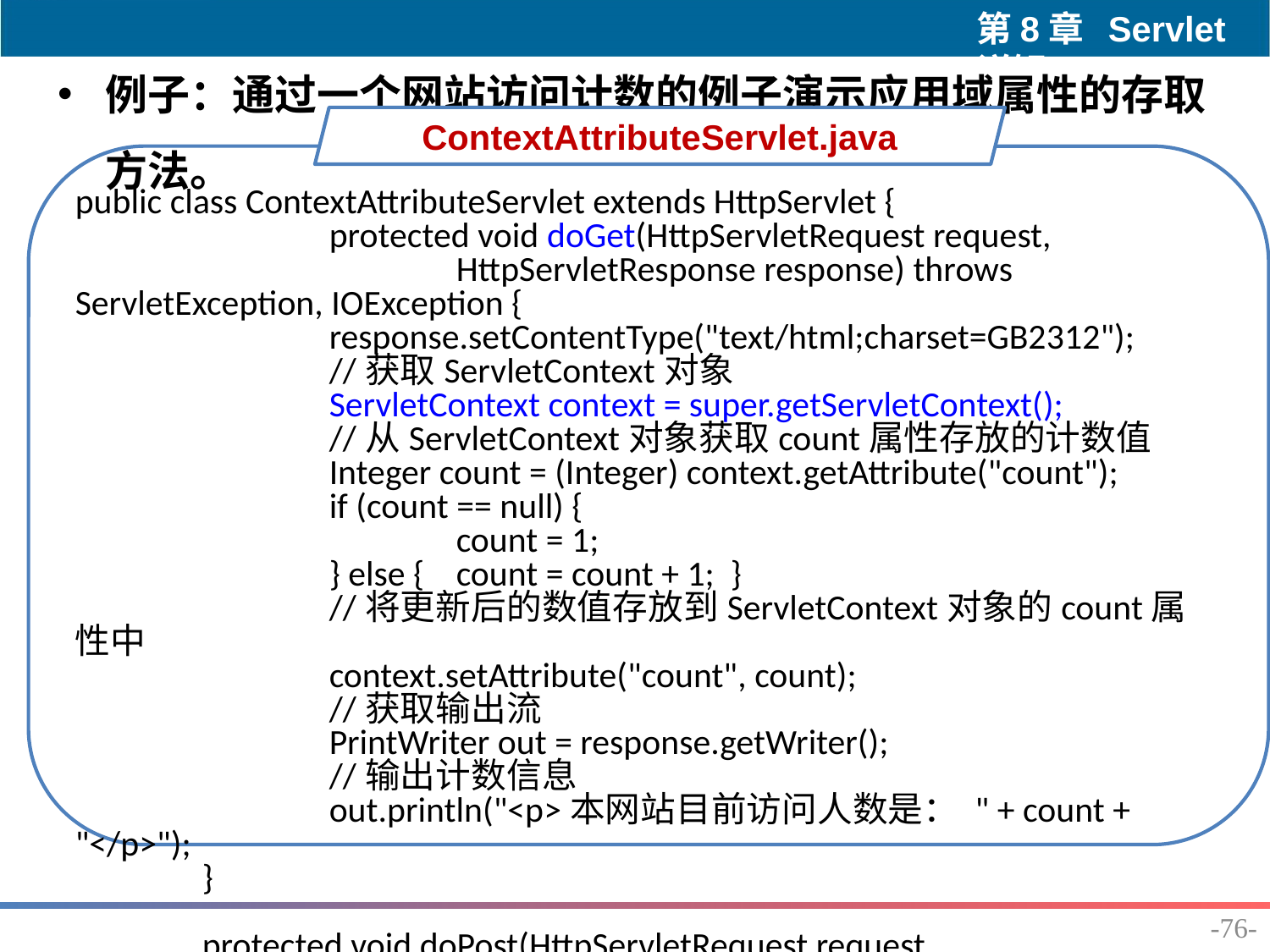

例子：通过一个网站访问计数的例子演示应用域属性的存取方法。
ContextAttributeServlet.java
public class ContextAttributeServlet extends HttpServlet {
		protected void doGet(HttpServletRequest request,
			HttpServletResponse response) throws ServletException, IOException {
		response.setContentType("text/html;charset=GB2312");
		//获取ServletContext对象
		ServletContext context = super.getServletContext();
		//从ServletContext对象获取count属性存放的计数值
		Integer count = (Integer) context.getAttribute("count");
		if (count == null) {
			count = 1;
		} else { 	count = count + 1;  }
		//将更新后的数值存放到ServletContext对象的count属性中
		context.setAttribute("count", count);
		//获取输出流
		PrintWriter out = response.getWriter();
		//输出计数信息
		out.println("<p>本网站目前访问人数是： " + count + "</p>");
	}

	protected void doPost(HttpServletRequest request,
			HttpServletResponse response) throws ServletException, IOException {
		this.doGet(request,response);

	}

}
-76-